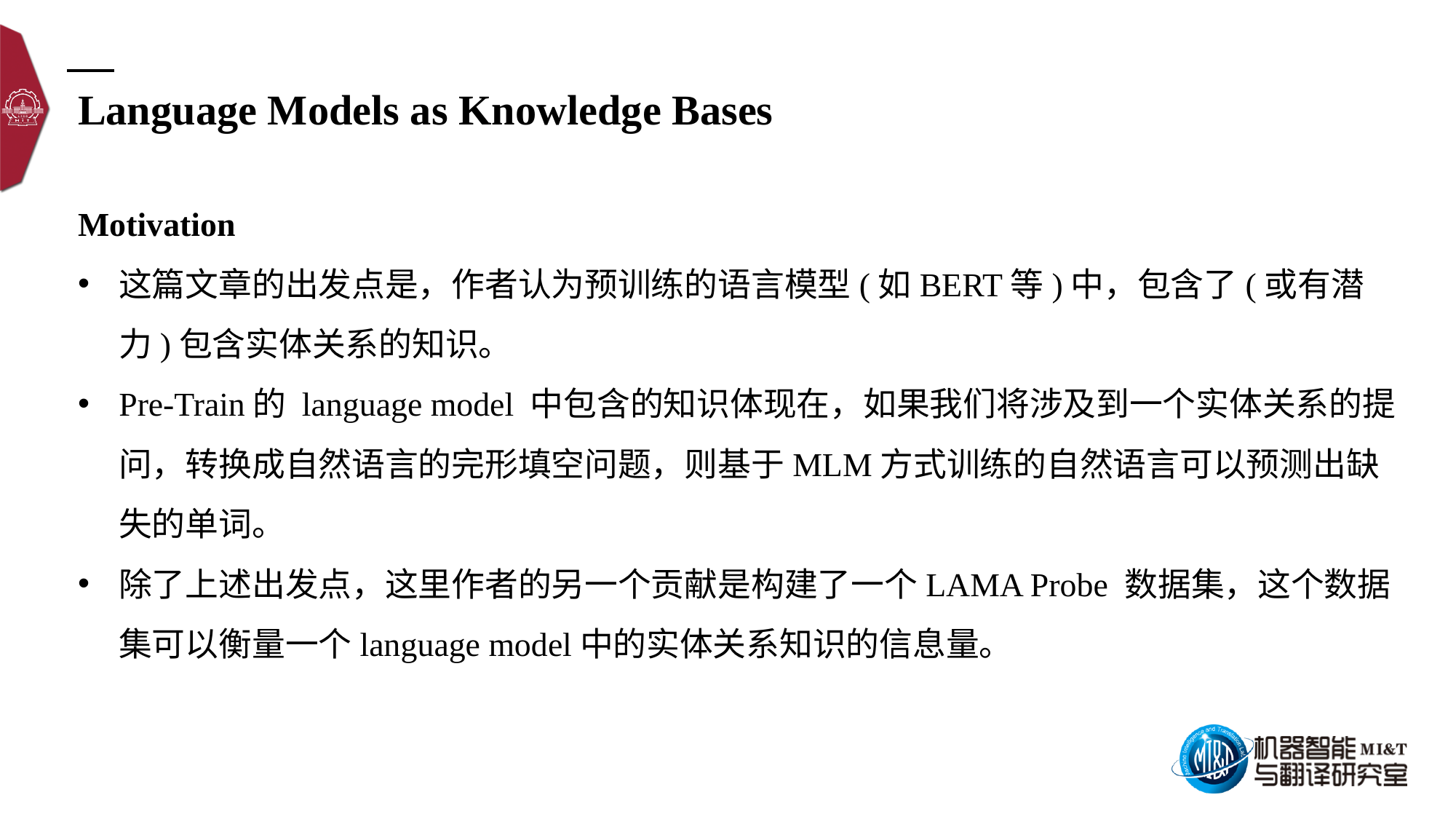

Language Models as Knowledge Bases
Motivation
这篇文章的出发点是，作者认为预训练的语言模型(如BERT等)中，包含了(或有潜力)包含实体关系的知识。
Pre-Train的 language model 中包含的知识体现在，如果我们将涉及到一个实体关系的提问，转换成自然语言的完形填空问题，则基于MLM方式训练的自然语言可以预测出缺失的单词。
除了上述出发点，这里作者的另一个贡献是构建了一个LAMA Probe 数据集，这个数据集可以衡量一个language model中的实体关系知识的信息量。